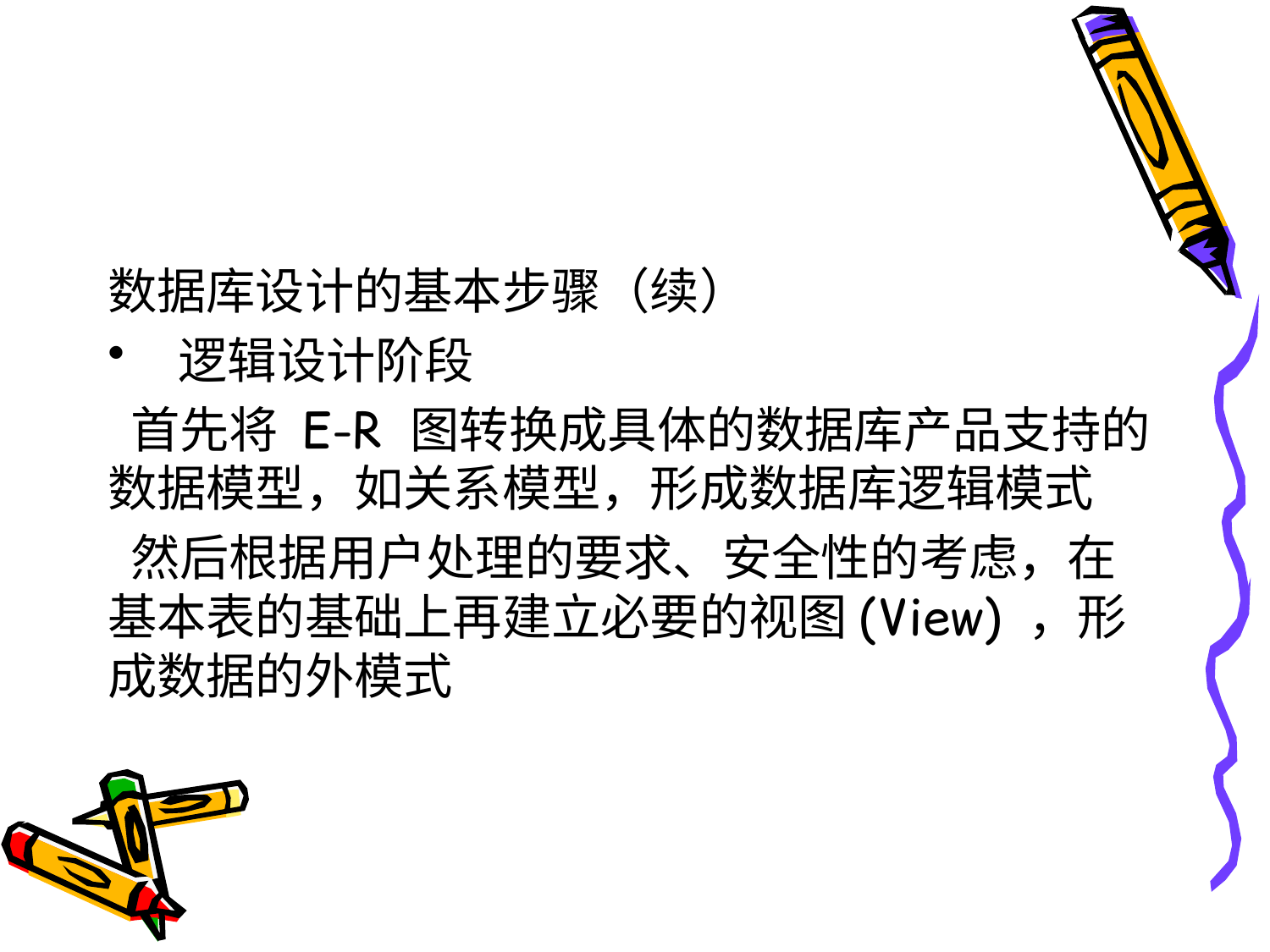

#
数据库设计的基本步骤（续）
 逻辑设计阶段
 首先将 E-R 图转换成具体的数据库产品支持的数据模型，如关系模型，形成数据库逻辑模式
 然后根据用户处理的要求、安全性的考虑，在基本表的基础上再建立必要的视图(View) ，形成数据的外模式